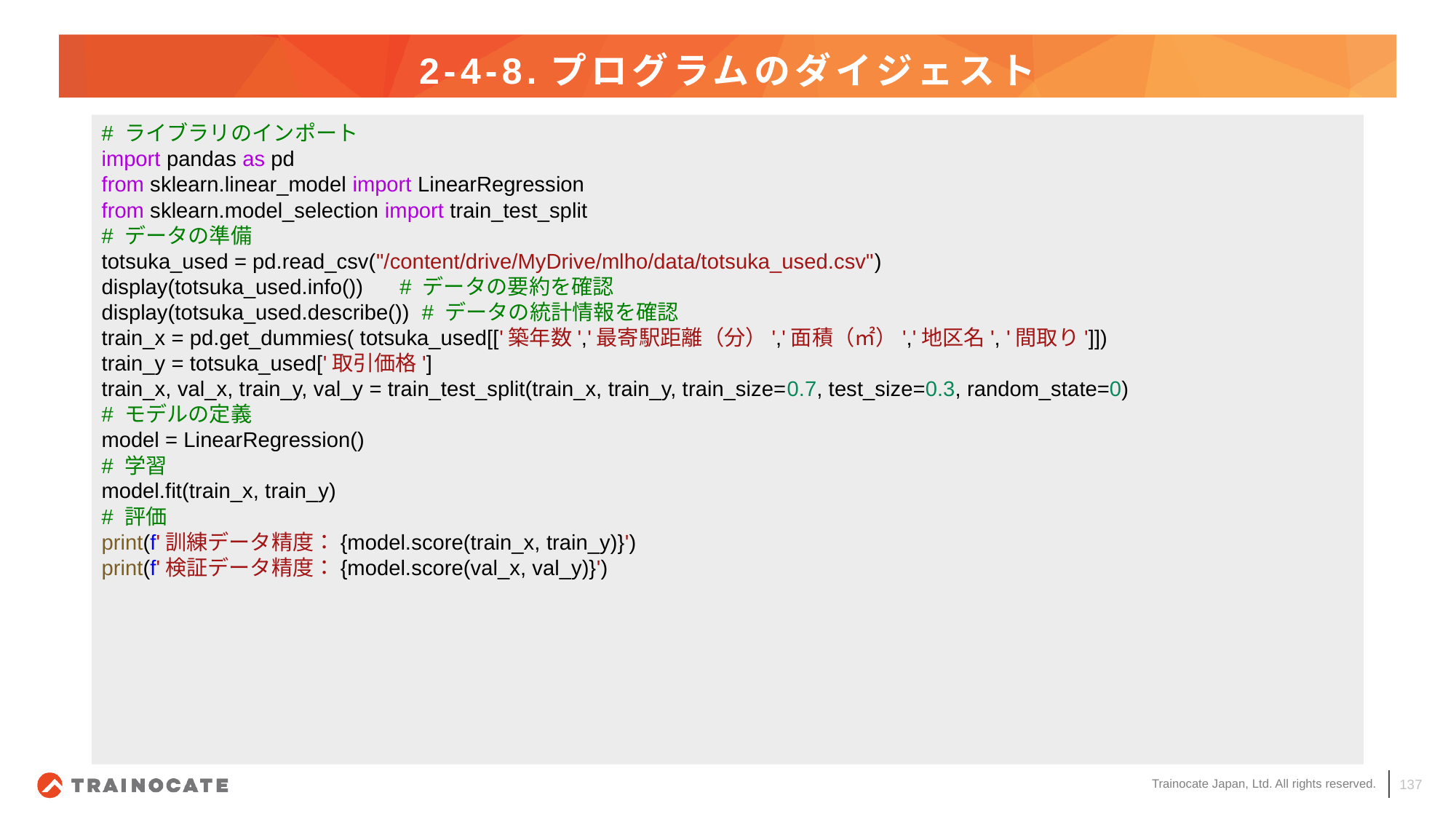

# 2-4-8.プログラムのダイジェスト
# ライブラリのインポート
import pandas as pd
from sklearn.linear_model import LinearRegression
from sklearn.model_selection import train_test_split
# データの準備
totsuka_used = pd.read_csv("/content/drive/MyDrive/mlho/data/totsuka_used.csv")
display(totsuka_used.info())      # データの要約を確認
display(totsuka_used.describe())  # データの統計情報を確認
train_x = pd.get_dummies( totsuka_used[['築年数','最寄駅距離（分）','面積（㎡）','地区名', '間取り']])
train_y = totsuka_used['取引価格']
train_x, val_x, train_y, val_y = train_test_split(train_x, train_y, train_size=0.7, test_size=0.3, random_state=0)
# モデルの定義
model = LinearRegression()
# 学習
model.fit(train_x, train_y)
# 評価
print(f'訓練データ精度：{model.score(train_x, train_y)}')
print(f'検証データ精度：{model.score(val_x, val_y)}')

137